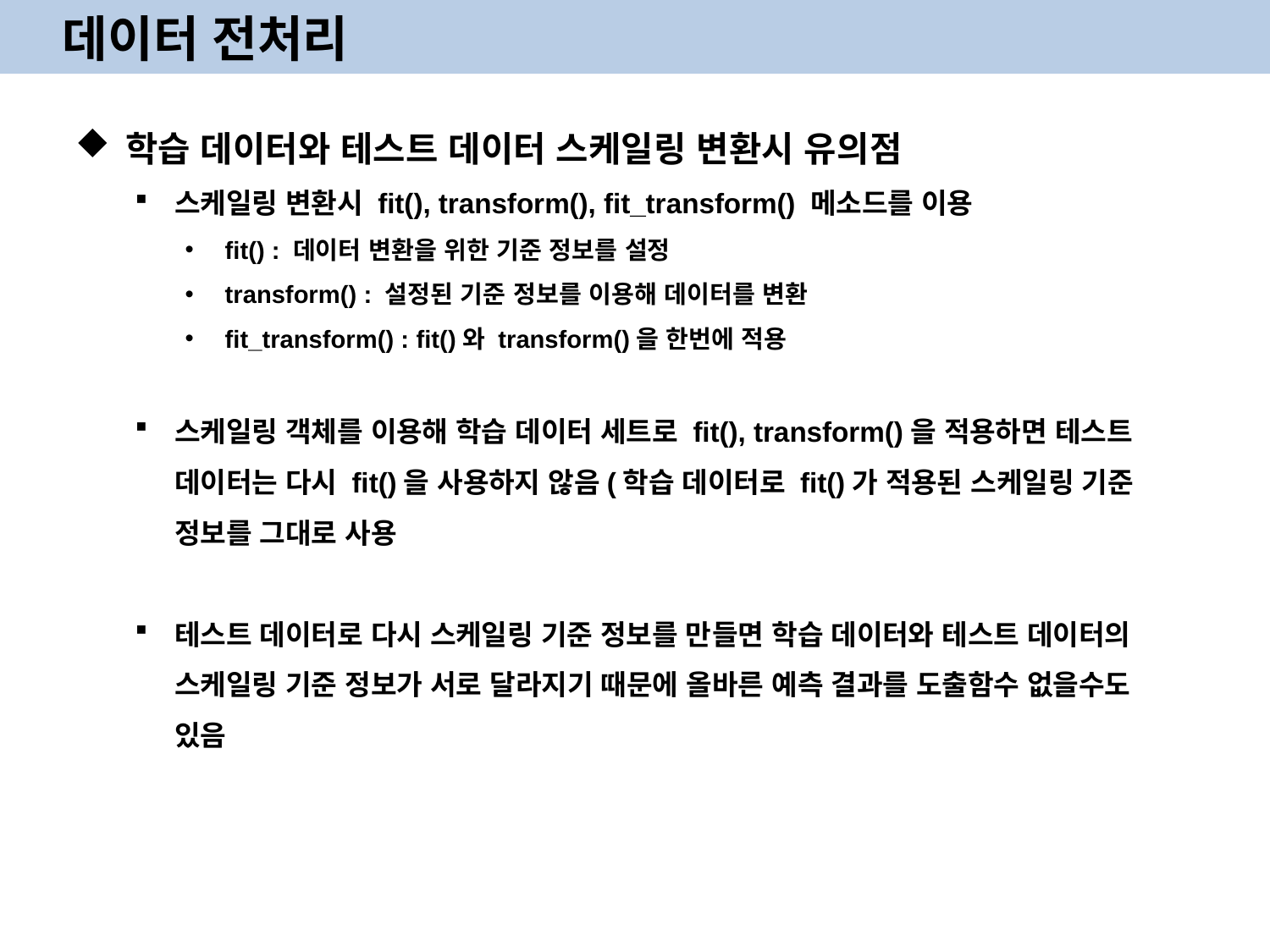

데이터 전처리
학습 데이터와 테스트 데이터 스케일링 변환시 유의점
스케일링 변환시 fit(), transform(), fit_transform() 메소드를 이용
fit() : 데이터 변환을 위한 기준 정보를 설정
transform() : 설정된 기준 정보를 이용해 데이터를 변환
fit_transform() : fit()와 transform()을 한번에 적용

스케일링 객체를 이용해 학습 데이터 세트로 fit(), transform()을 적용하면 테스트 데이터는 다시 fit()을 사용하지 않음(학습 데이터로 fit()가 적용된 스케일링 기준 정보를 그대로 사용

테스트 데이터로 다시 스케일링 기준 정보를 만들면 학습 데이터와 테스트 데이터의 스케일링 기준 정보가 서로 달라지기 때문에 올바른 예측 결과를 도출함수 없을수도 있음